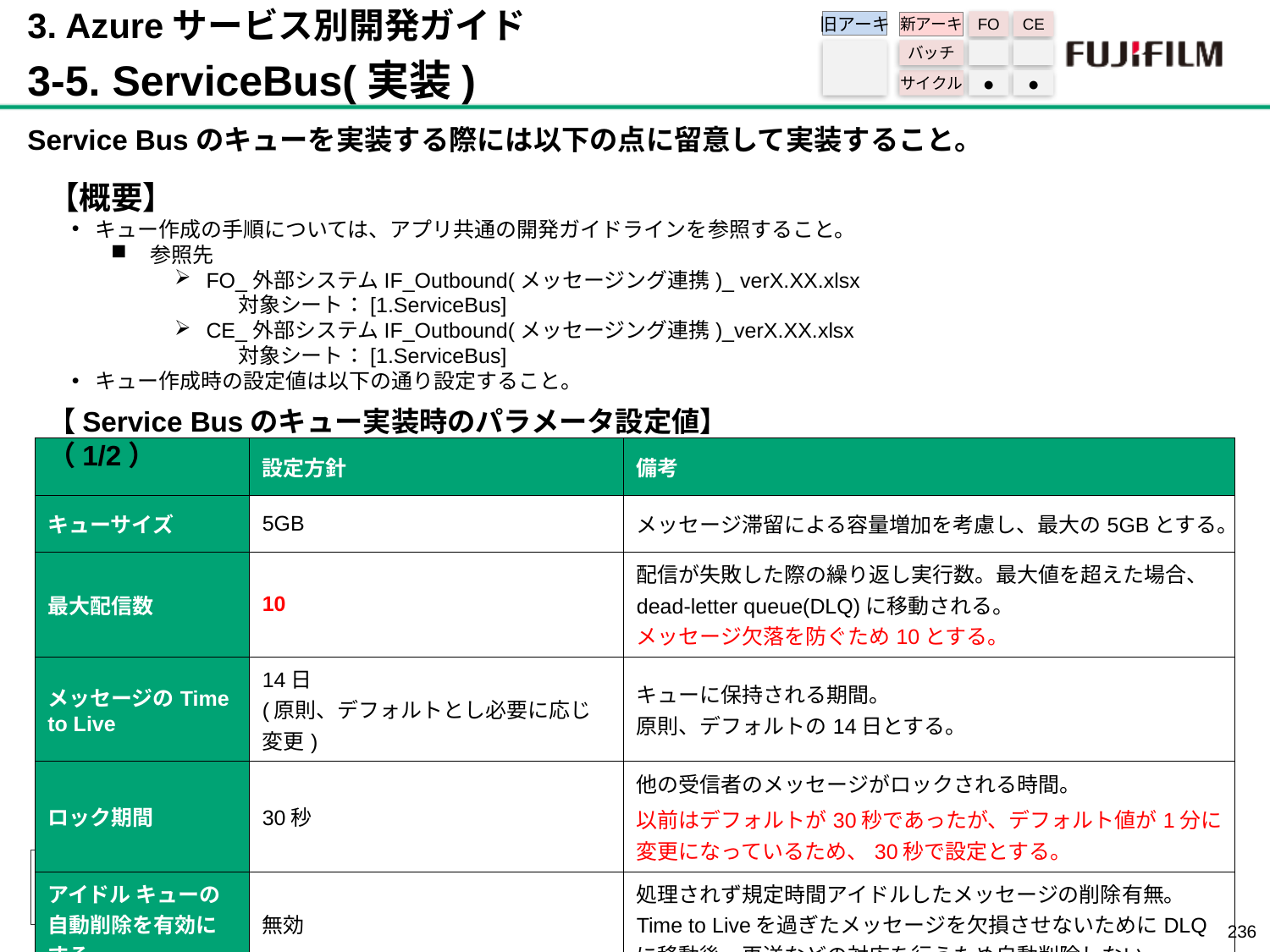

3. Azureサービス別開発ガイド
3-5. ServiceBus(実装)
旧アーキ
FO
CE
新アーキ
バッチ

サイクル
●
●

Service Busのキューを実装する際には以下の点に留意して実装すること。

【概要】
キュー作成の手順については、アプリ共通の開発ガイドラインを参照すること。
参照先
FO_外部システムIF_Outbound(メッセージング連携)_ verX.XX.xlsx
対象シート：[1.ServiceBus]
CE_外部システムIF_Outbound(メッセージング連携)_verX.XX.xlsx
対象シート：[1.ServiceBus]
キュー作成時の設定値は以下の通り設定すること。

【Service Busのキュー実装時のパラメータ設定値】　（1/2）
|  | 設定方針 | 備考 |
| --- | --- | --- |
| キューサイズ | 5GB​ | メッセージ滞留による容量増加を考慮し、最大の5GBとする。 |
| 最大配信数 | 10 | 配信が失敗した際の繰り返し実行数。最大値を超えた場合、dead-letter queue(DLQ)に移動される。 メッセージ欠落を防ぐため10とする。 |
| メッセージのTime to Live | 14日 (原則、デフォルトとし必要に応じ変更) | キューに保持される期間。 原則、デフォルトの14日とする。 |
| ロック期間 | 30秒 | 他の受信者のメッセージがロックされる時間。 以前はデフォルトが30秒であったが、デフォルト値が1分に変更になっているため、30秒で設定とする。 |
| アイドル キューの自動削除を有効にする | 無効 | 処理されず規定時間アイドルしたメッセージの削除有無。 Time to Liveを過ぎたメッセージを欠損させないためにDLQに移動後、再送などの対応を行うため自動削除しない。 |
236